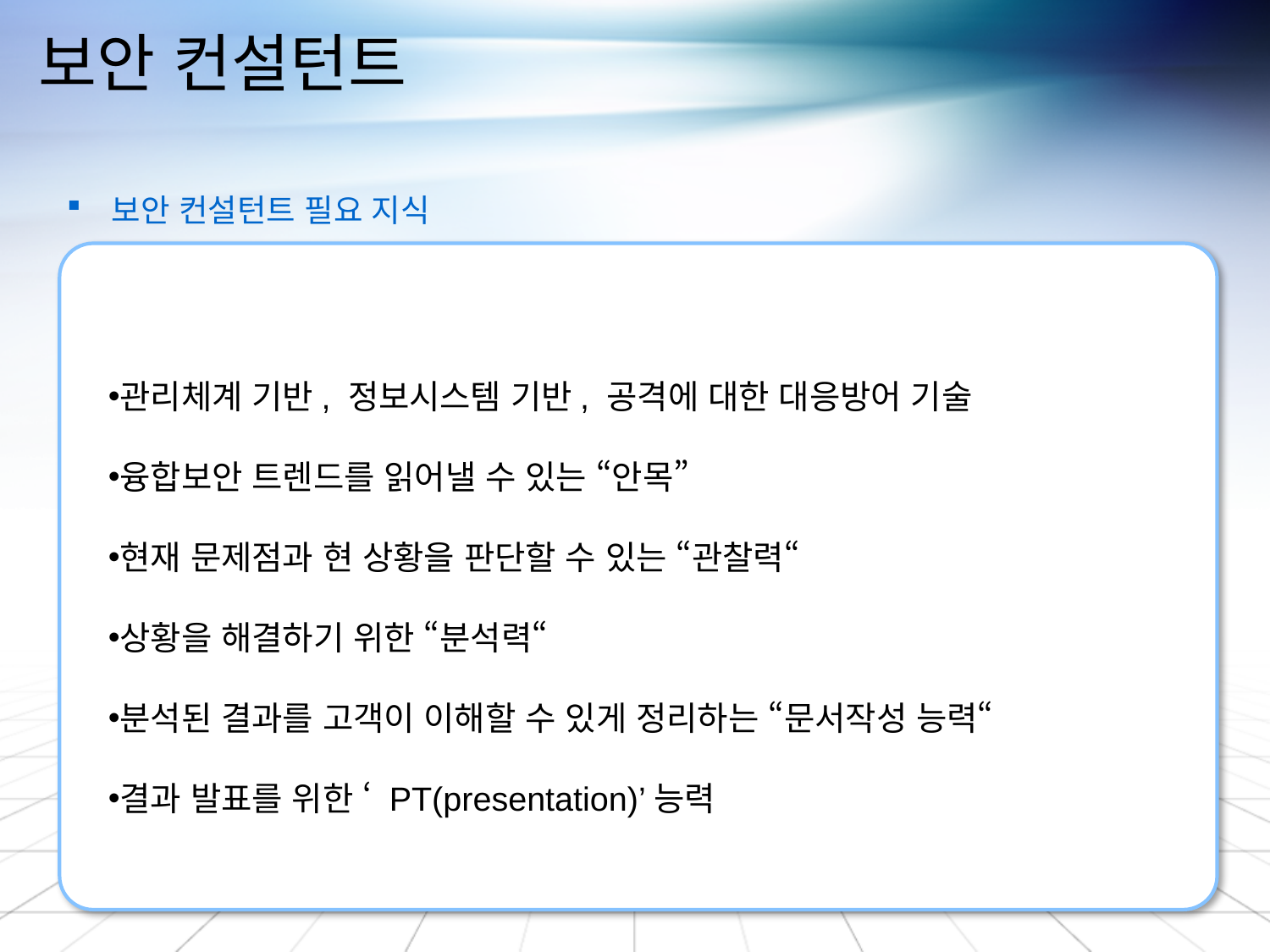

# 보안 컨설턴트
 보안 컨설턴트 필요 지식

관리체계 기반, 정보시스템 기반, 공격에 대한 대응방어 기술
융합보안 트렌드를 읽어낼 수 있는 “안목”
현재 문제점과 현 상황을 판단할 수 있는 “관찰력“
상황을 해결하기 위한 “분석력“
분석된 결과를 고객이 이해할 수 있게 정리하는 “문서작성 능력“
결과 발표를 위한 ‘ PT(presentation)’능력